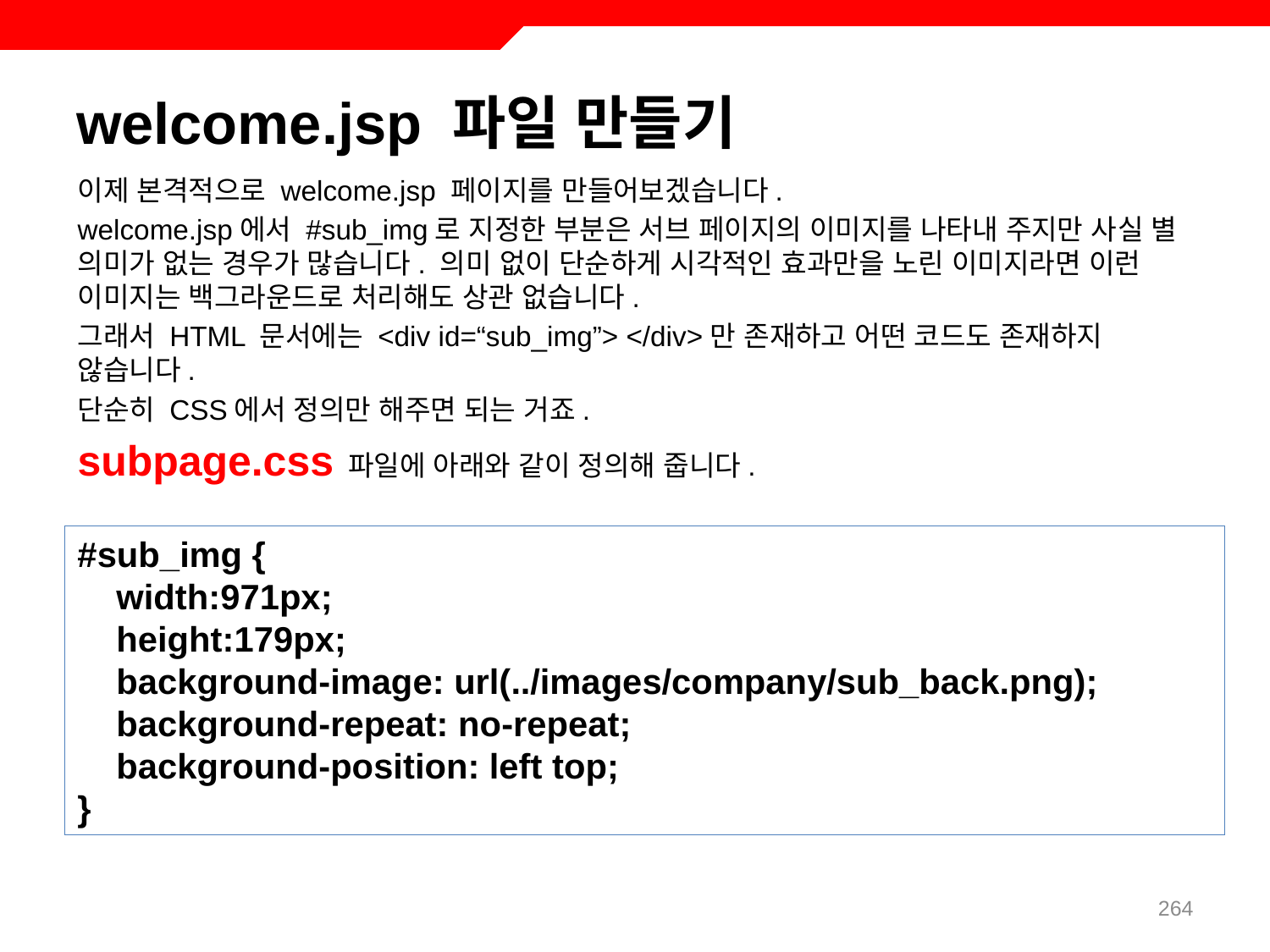

# welcome.jsp 파일 만들기
이제 본격적으로 welcome.jsp 페이지를 만들어보겠습니다.
welcome.jsp에서 #sub_img로 지정한 부분은 서브 페이지의 이미지를 나타내 주지만 사실 별 의미가 없는 경우가 많습니다. 의미 없이 단순하게 시각적인 효과만을 노린 이미지라면 이런 이미지는 백그라운드로 처리해도 상관 없습니다.
그래서 HTML 문서에는 <div id=“sub_img”> </div>만 존재하고 어떤 코드도 존재하지 않습니다.
단순히 CSS에서 정의만 해주면 되는 거죠.
subpage.css 파일에 아래와 같이 정의해 줍니다.
#sub_img {
    width:971px;
    height:179px;
    background-image: url(../images/company/sub_back.png);
    background-repeat: no-repeat;
    background-position: left top;
}
264